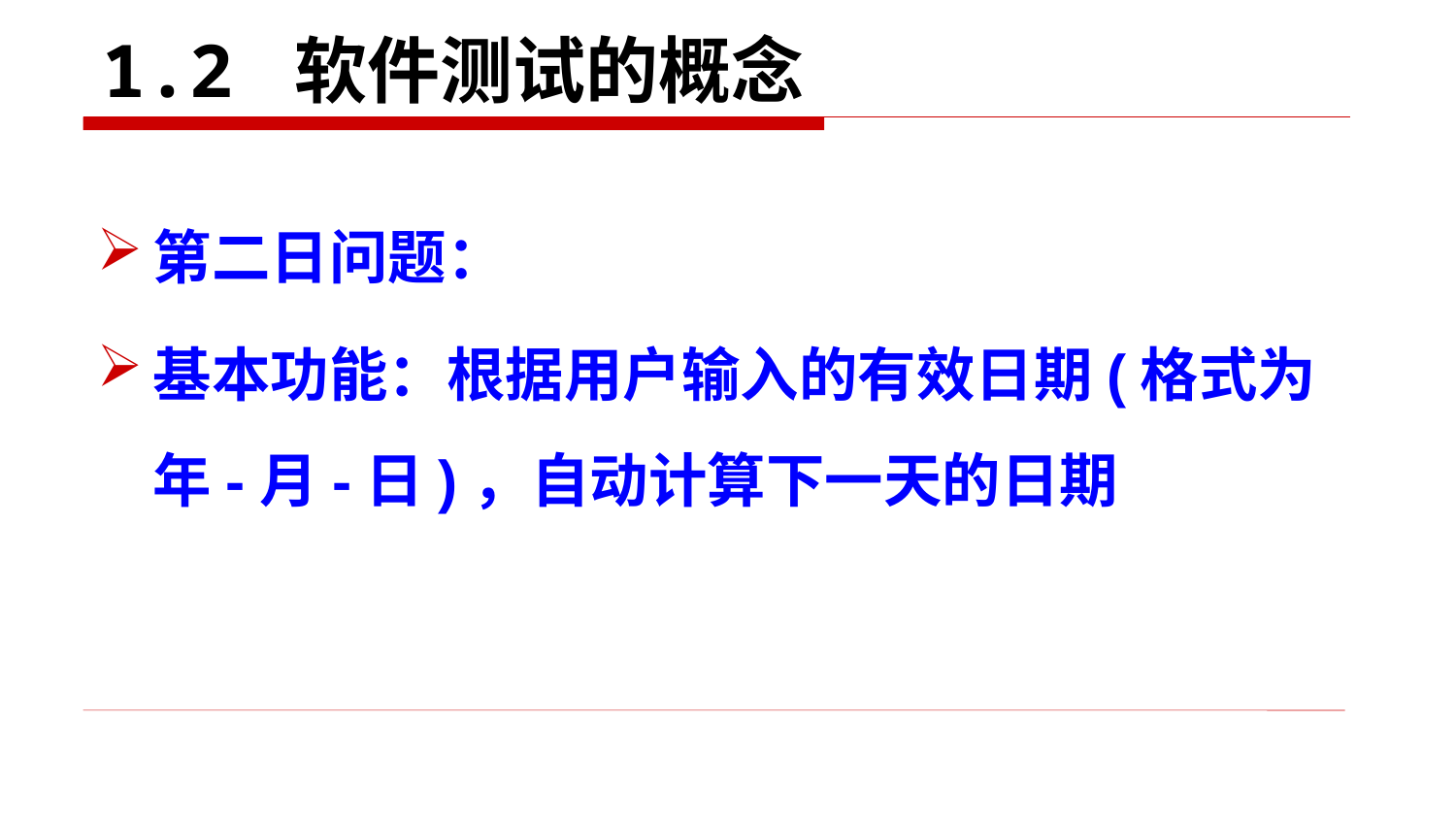

# 1.2 软件测试的概念
第二日问题：
基本功能：根据用户输入的有效日期(格式为年-月-日)，自动计算下一天的日期